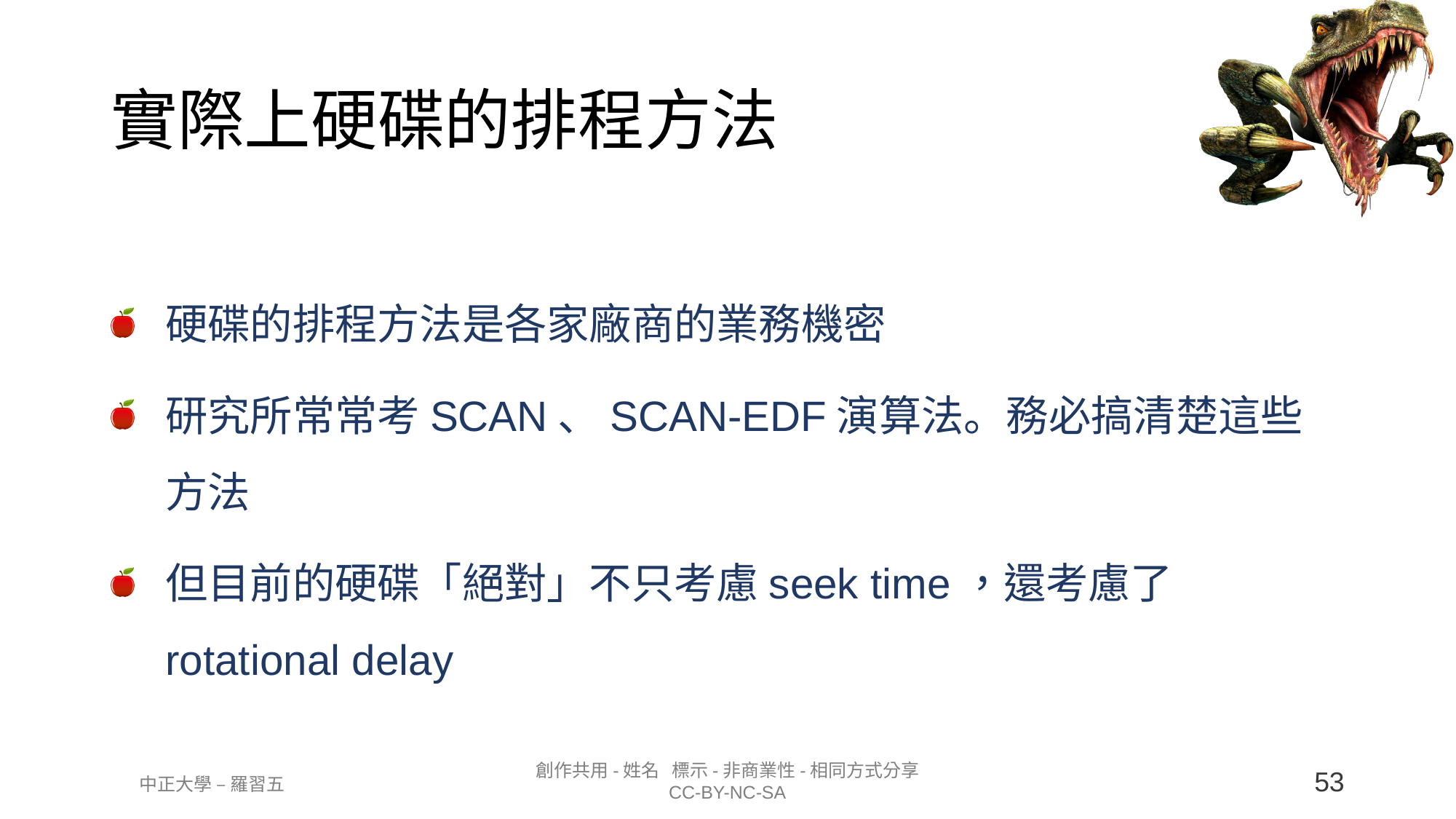

# 實際上硬碟的排程方法
硬碟的排程方法是各家廠商的業務機密
研究所常常考SCAN、SCAN-EDF演算法。務必搞清楚這些方法
但目前的硬碟「絕對」不只考慮seek time，還考慮了rotational delay